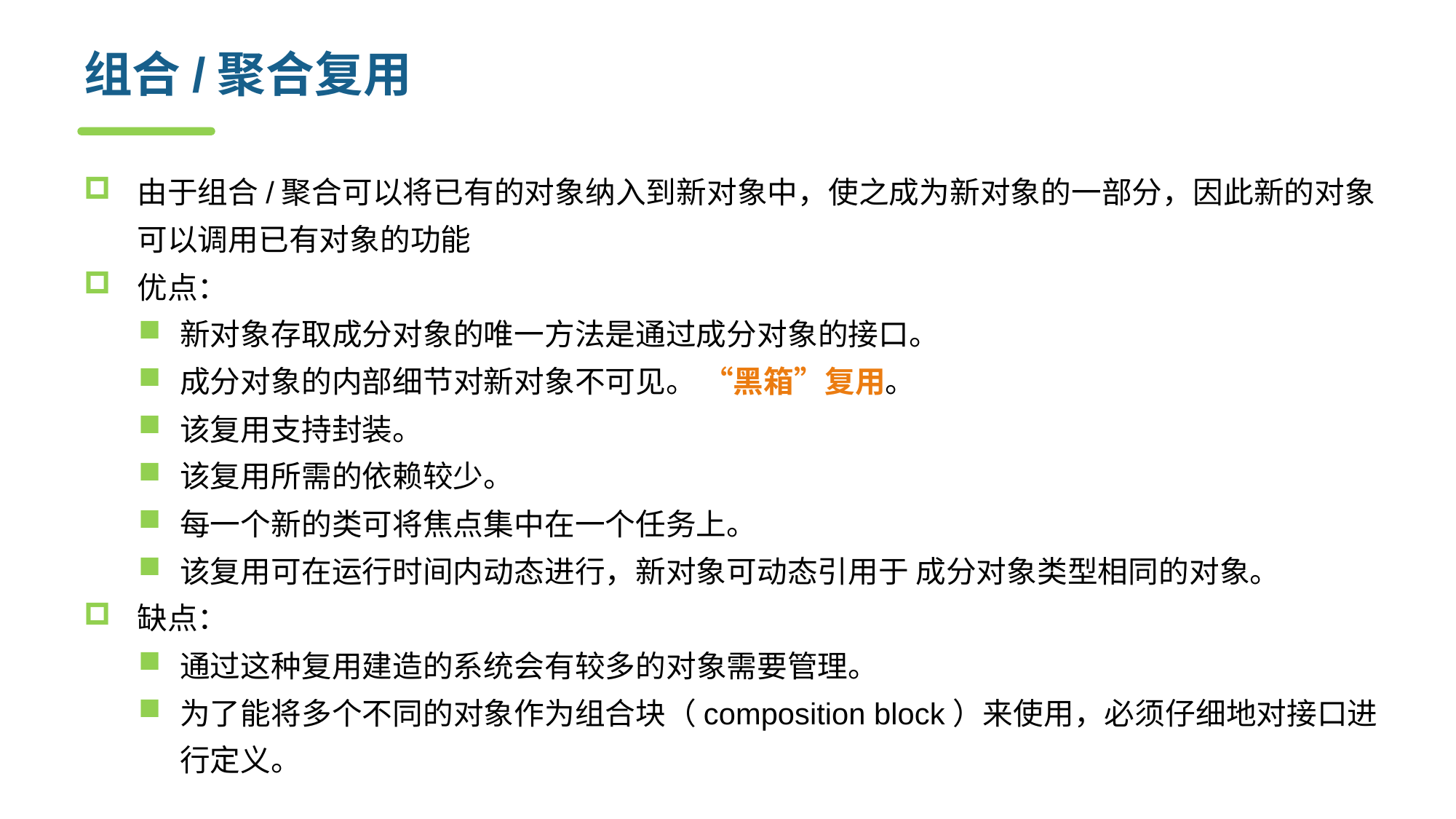

# 组合/聚合复用
由于组合/聚合可以将已有的对象纳入到新对象中，使之成为新对象的一部分，因此新的对象可以调用已有对象的功能
优点：
新对象存取成分对象的唯一方法是通过成分对象的接口。
成分对象的内部细节对新对象不可见。 “黑箱”复用。
该复用支持封装。
该复用所需的依赖较少。
每一个新的类可将焦点集中在一个任务上。
该复用可在运行时间内动态进行，新对象可动态引用于 成分对象类型相同的对象。
缺点：
通过这种复用建造的系统会有较多的对象需要管理。
为了能将多个不同的对象作为组合块（composition block）来使用，必须仔细地对接口进行定义。

26